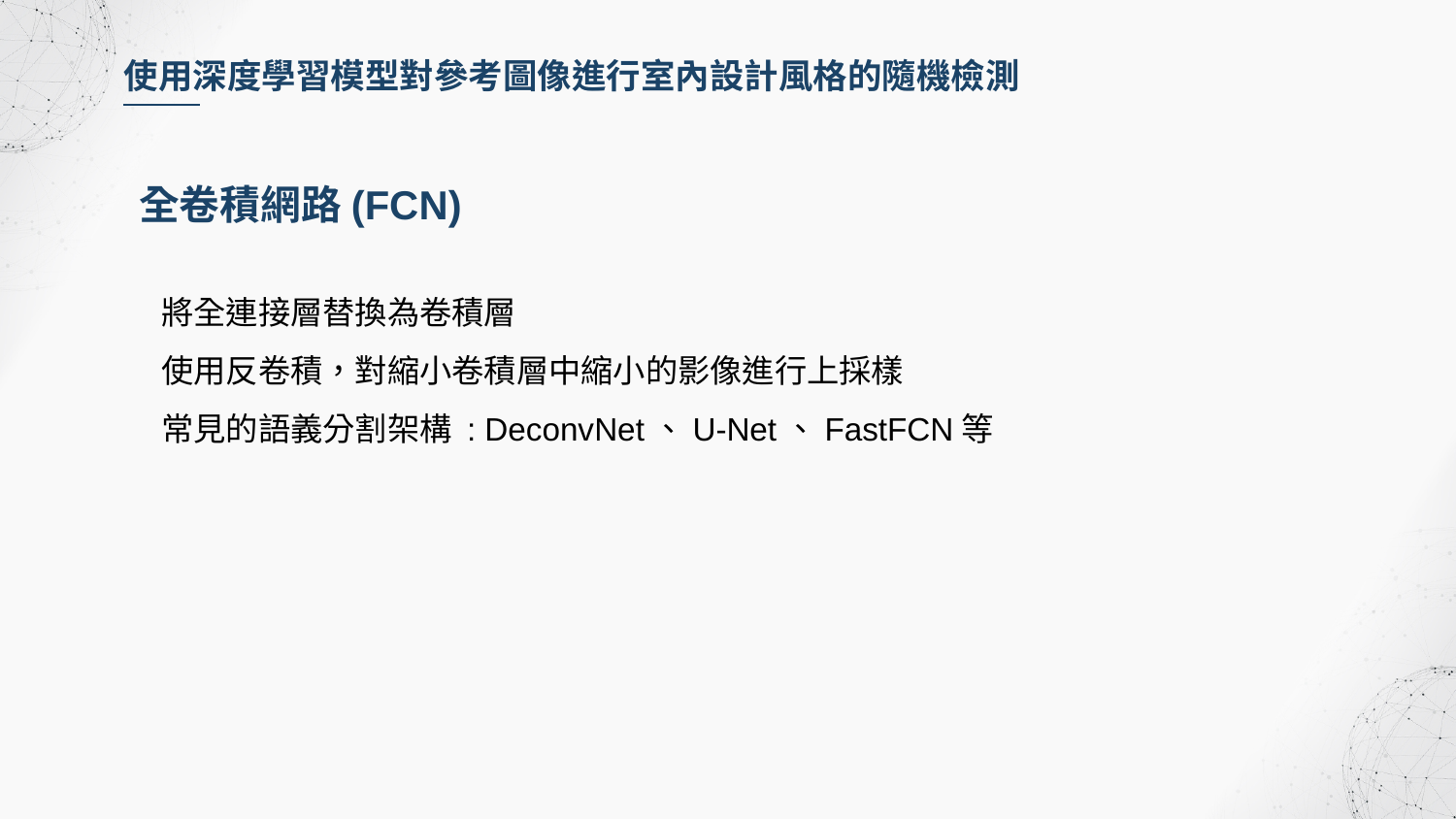

使用深度學習模型對參考圖像進行室內設計風格的隨機檢測
全卷積網路(FCN)
將全連接層替換為卷積層
使用反卷積，對縮小卷積層中縮小的影像進行上採樣
常見的語義分割架構 : DeconvNet、U-Net、FastFCN等